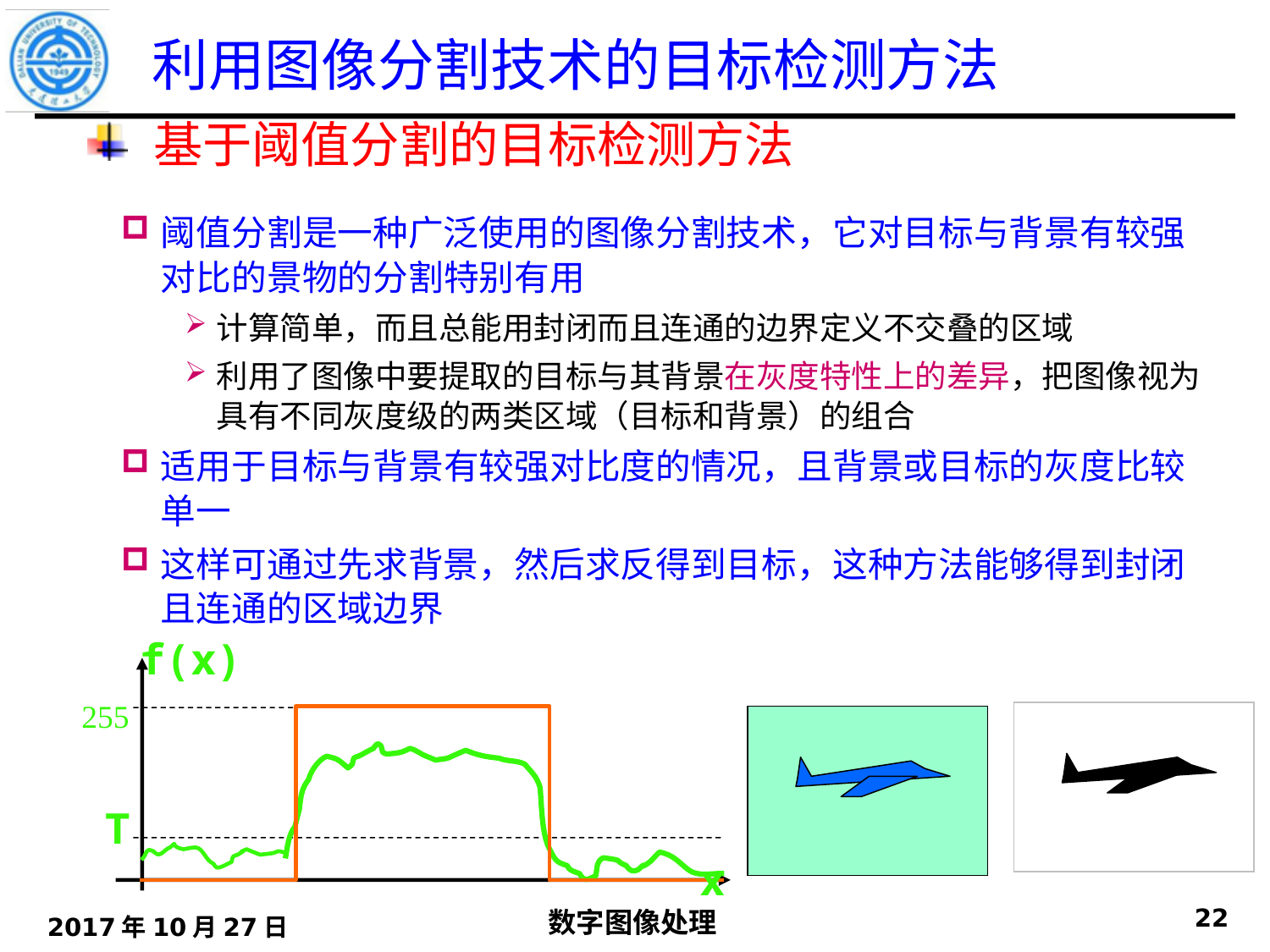

利用图像分割技术的目标检测方法
# 基于阈值分割的目标检测方法
阈值分割是一种广泛使用的图像分割技术，它对目标与背景有较强对比的景物的分割特别有用
计算简单，而且总能用封闭而且连通的边界定义不交叠的区域
利用了图像中要提取的目标与其背景在灰度特性上的差异，把图像视为具有不同灰度级的两类区域（目标和背景）的组合
适用于目标与背景有较强对比度的情况，且背景或目标的灰度比较单一
这样可通过先求背景，然后求反得到目标，这种方法能够得到封闭且连通的区域边界

f(x)

255

T

x